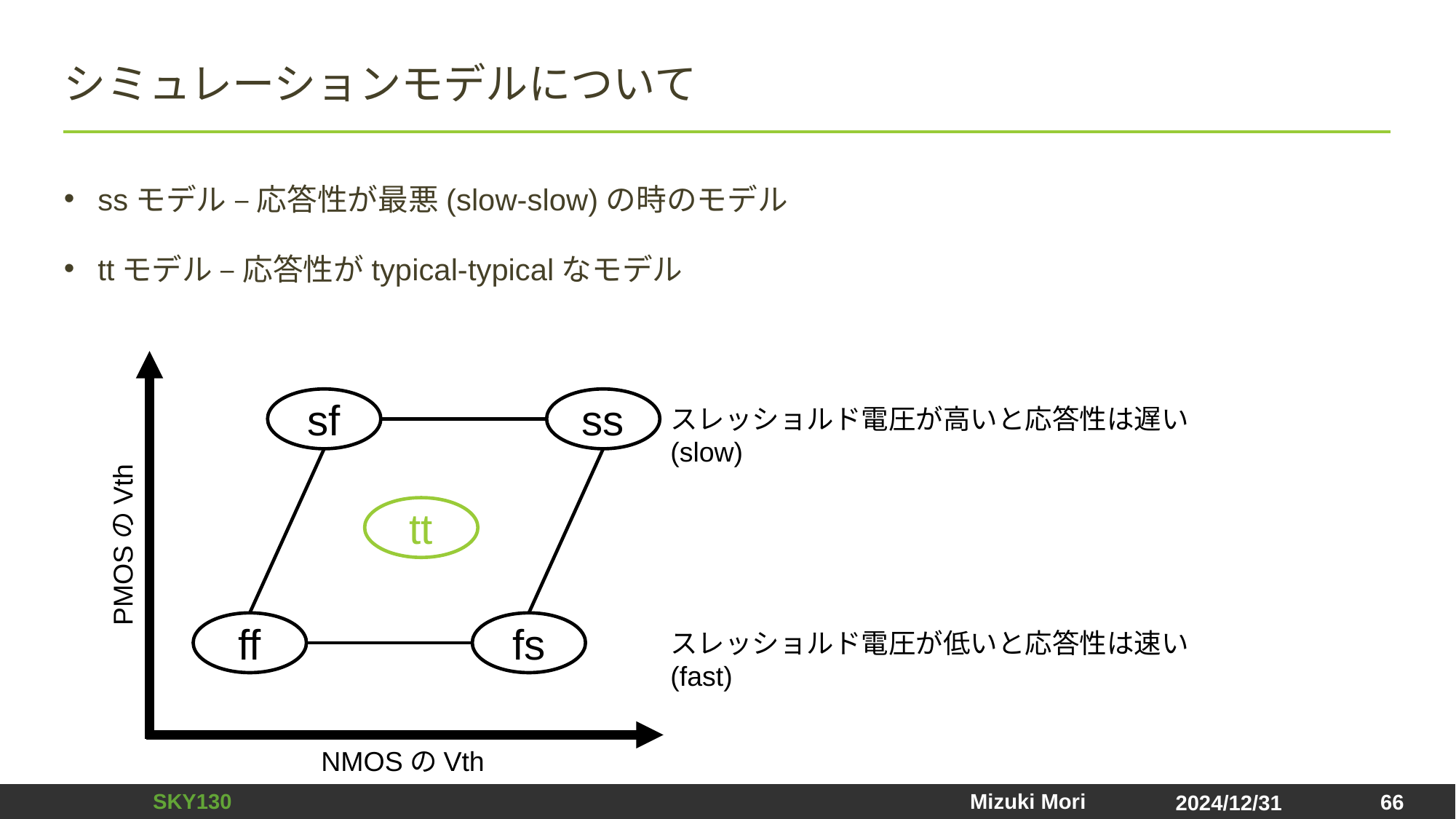

# シミュレーションモデルについて
ssモデル – 応答性が最悪(slow-slow)の時のモデル
ttモデル – 応答性がtypical-typicalなモデル
sf
ss
スレッショルド電圧が高いと応答性は遅い (slow)
tt
PMOSのVth
ff
fs
スレッショルド電圧が低いと応答性は速い (fast)
NMOSのVth
66
2024/12/31